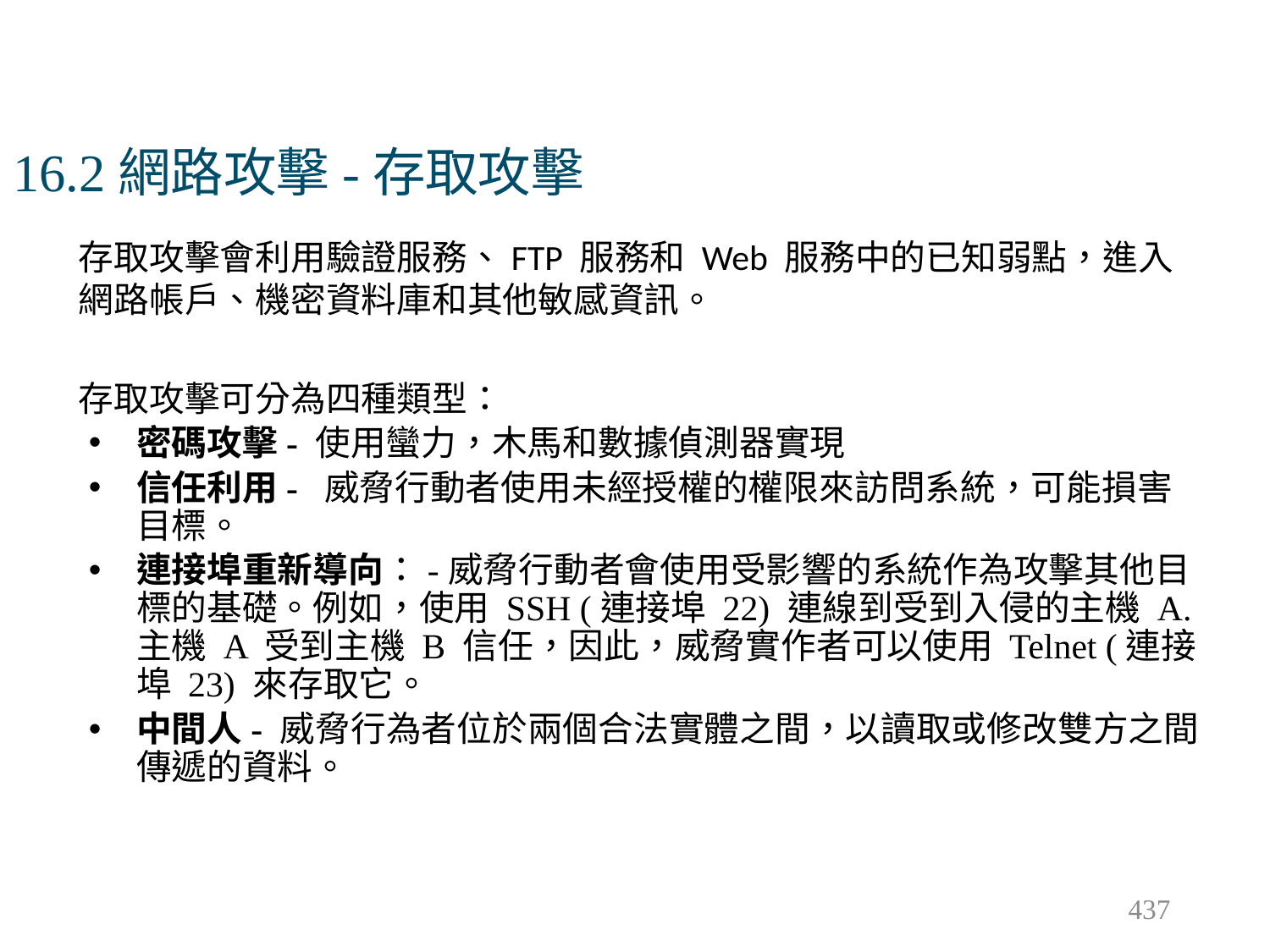

# 16.2網路攻擊-存取攻擊
存取攻擊會利用驗證服務、FTP 服務和 Web 服務中的已知弱點，進入網路帳戶、機密資料庫和其他敏感資訊。

存取攻擊可分為四種類型：
密碼攻擊- 使用蠻力，木馬和數據偵測器實現
信任利用-  威脅行動者使用未經授權的權限來訪問系統，可能損害目標。
連接埠重新導向：-威脅行動者會使用受影響的系統作為攻擊其他目標的基礎。例如，使用 SSH (連接埠 22) 連線到受到入侵的主機 A. 主機 A 受到主機 B 信任，因此，威脅實作者可以使用 Telnet (連接埠 23) 來存取它。
中間人- 威脅行為者位於兩個合法實體之間，以讀取或修改雙方之間傳遞的資料。
437